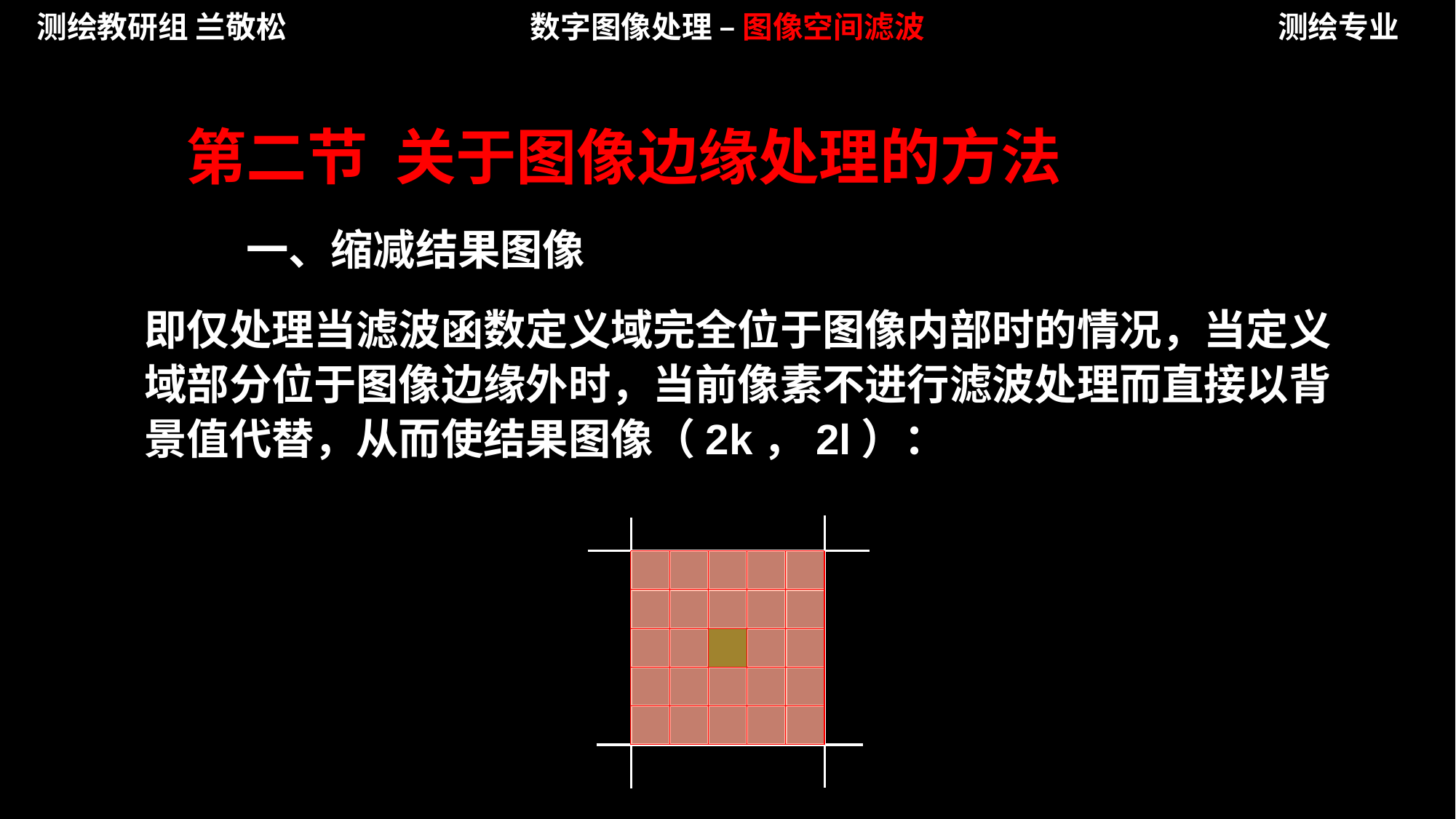

测绘教研组 兰敬松
数字图像处理 – 图像空间滤波
测绘专业
第二节  关于图像边缘处理的方法
一、缩减结果图像
即仅处理当滤波函数定义域完全位于图像内部时的情况，当定义域部分位于图像边缘外时，当前像素不进行滤波处理而直接以背景值代替，从而使结果图像（2k，2l）：